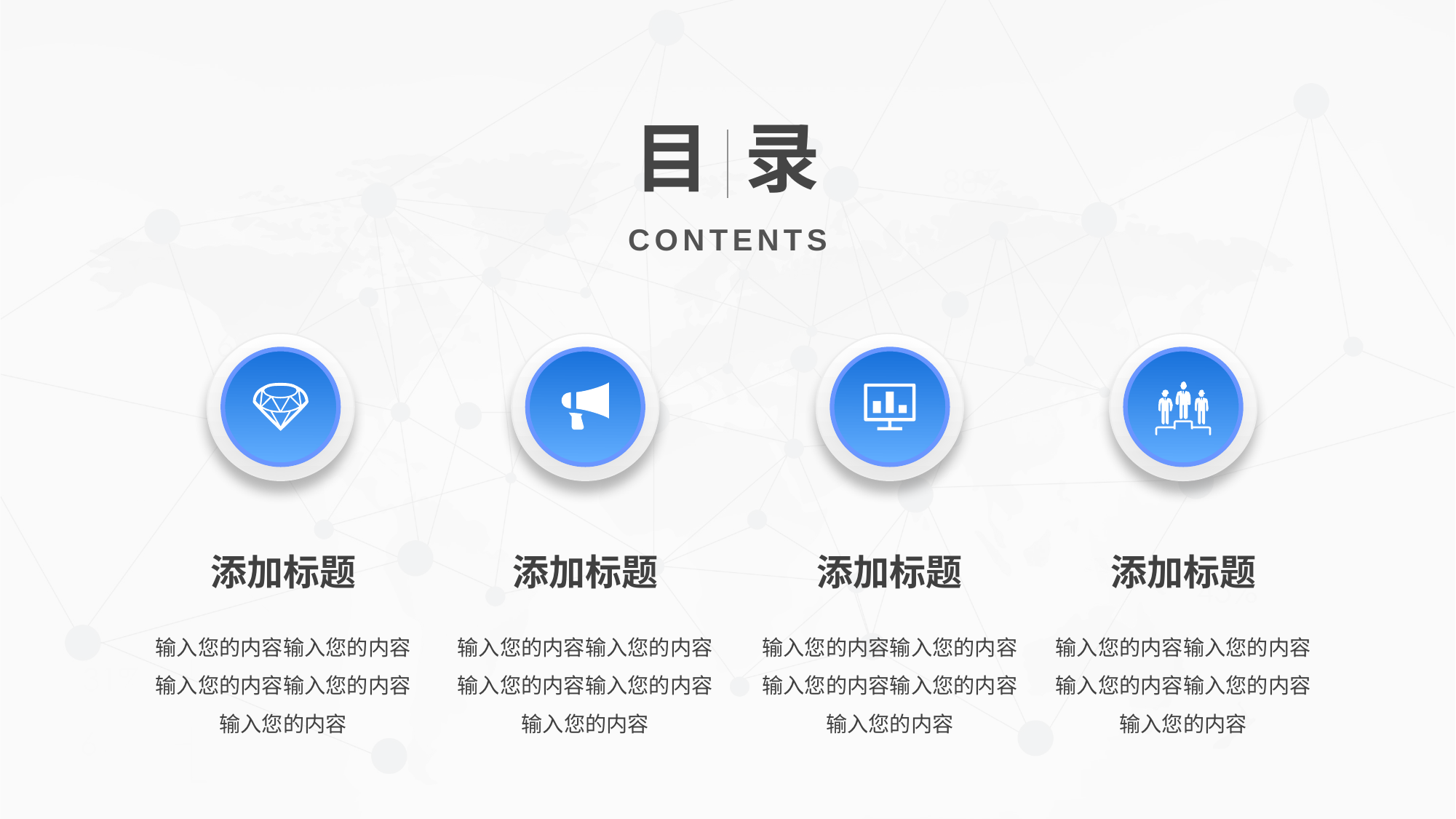

目  录

CONTENTS

添加标题
输入您的内容输入您的内容输入您的内容输入您的内容输入您的内容
添加标题
输入您的内容输入您的内容输入您的内容输入您的内容输入您的内容
添加标题
输入您的内容输入您的内容输入您的内容输入您的内容输入您的内容
添加标题
输入您的内容输入您的内容输入您的内容输入您的内容输入您的内容